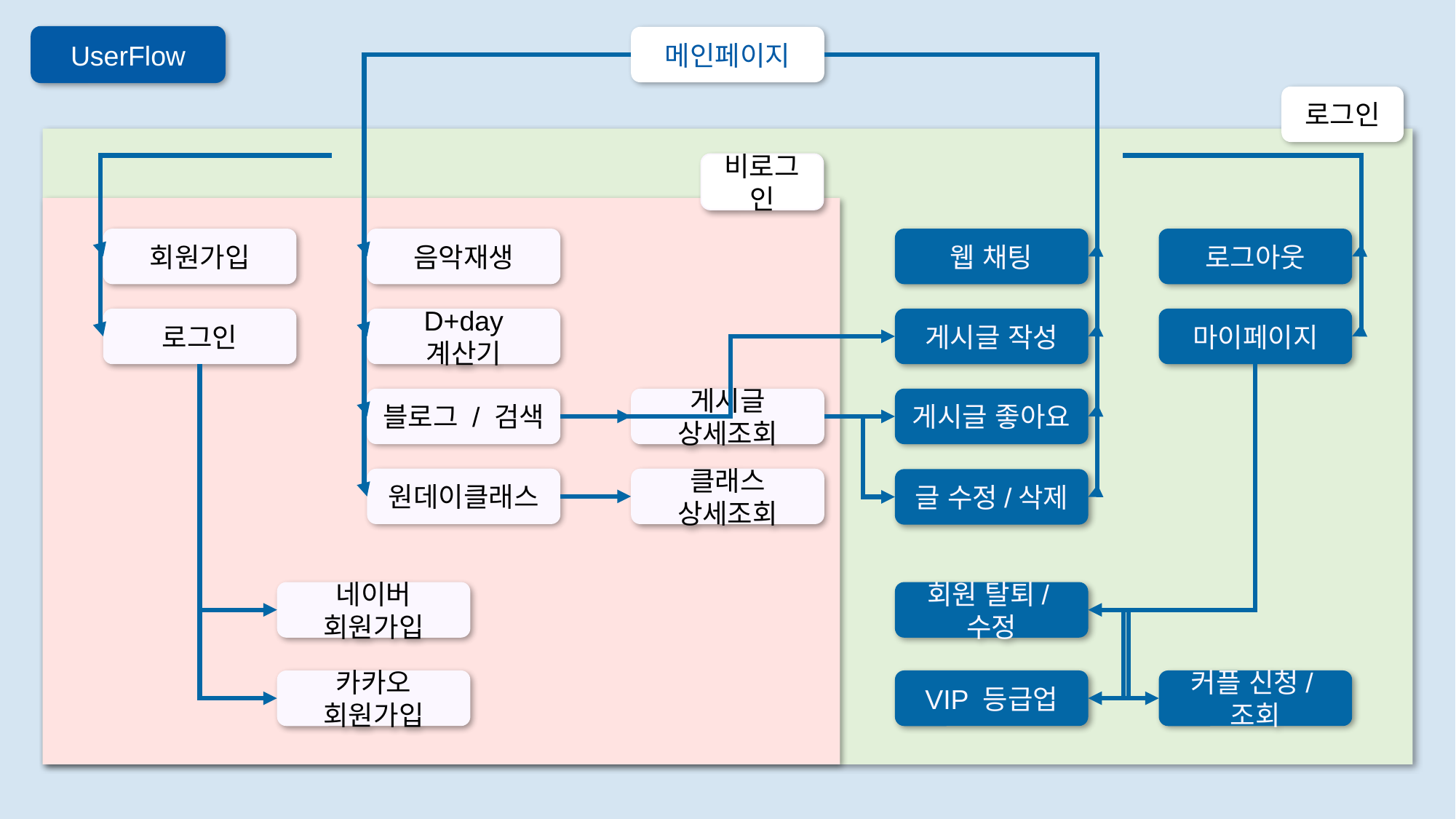

UserFlow
메인페이지
로그인

비로그인

회원가입
음악재생
웹 채팅
로그아웃
로그인
D+day 계산기
게시글 작성
마이페이지
게시글 좋아요
블로그 / 검색
게시글 상세조회
원데이클래스
클래스 상세조회
글 수정/삭제
네이버 회원가입
회원 탈퇴/수정
카카오 회원가입
VIP 등급업
커플 신청/조회